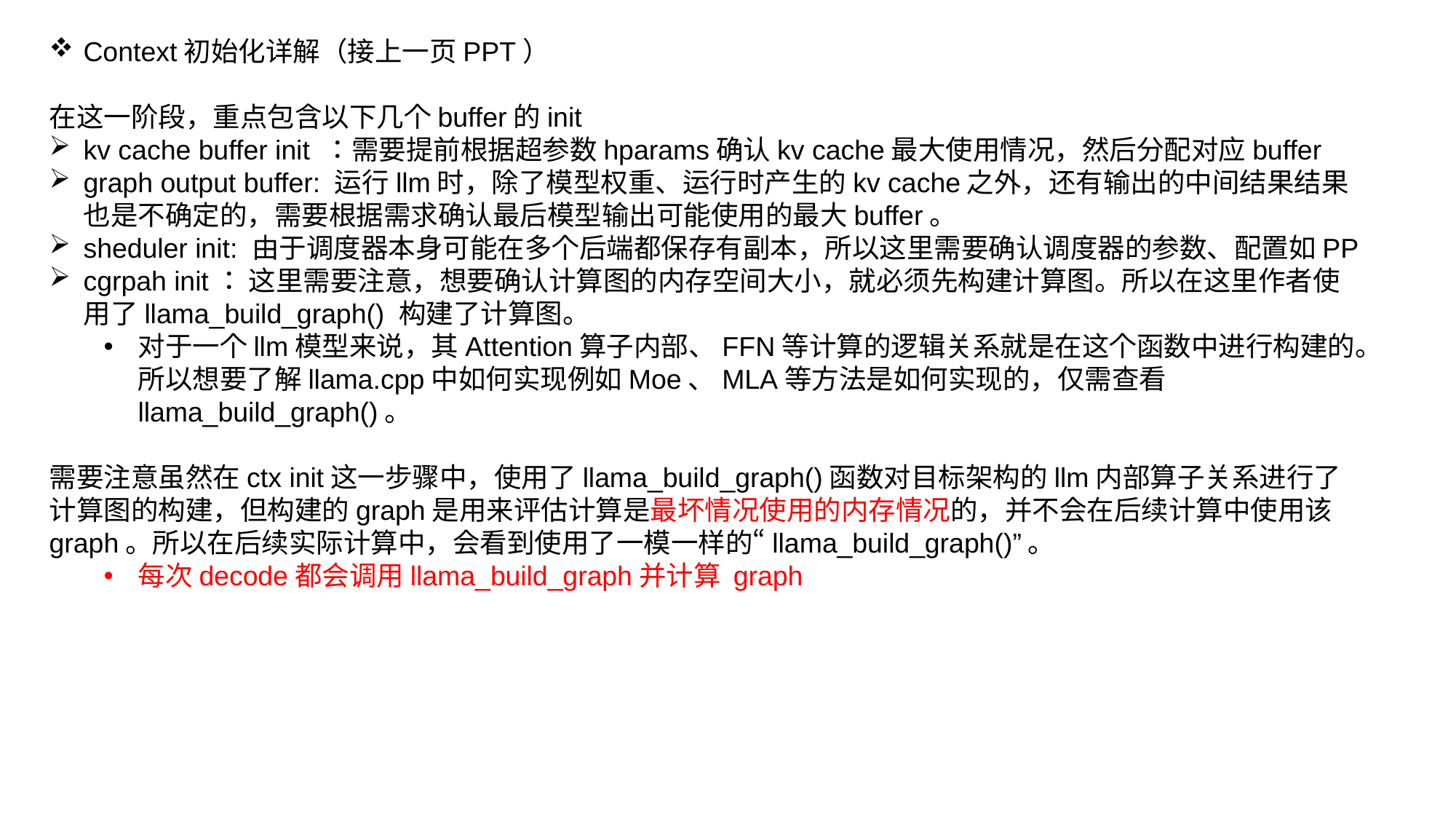

Context初始化详解（接上一页PPT）

在这一阶段，重点包含以下几个buffer的init
kv cache buffer init ：需要提前根据超参数hparams确认kv cache最大使用情况，然后分配对应buffer
graph output buffer: 运行llm时，除了模型权重、运行时产生的kv cache之外，还有输出的中间结果结果也是不确定的，需要根据需求确认最后模型输出可能使用的最大buffer。
sheduler init: 由于调度器本身可能在多个后端都保存有副本，所以这里需要确认调度器的参数、配置如PP
cgrpah init： 这里需要注意，想要确认计算图的内存空间大小，就必须先构建计算图。所以在这里作者使用了llama_build_graph() 构建了计算图。
对于一个llm模型来说，其Attention算子内部、FFN等计算的逻辑关系就是在这个函数中进行构建的。所以想要了解llama.cpp中如何实现例如Moe、MLA等方法是如何实现的，仅需查看llama_build_graph()。

需要注意虽然在ctx init这一步骤中，使用了llama_build_graph()函数对目标架构的llm内部算子关系进行了计算图的构建，但构建的graph是用来评估计算是最坏情况使用的内存情况的，并不会在后续计算中使用该graph。所以在后续实际计算中，会看到使用了一模一样的“llama_build_graph()”。
每次decode都会调用llama_build_graph并计算 graph